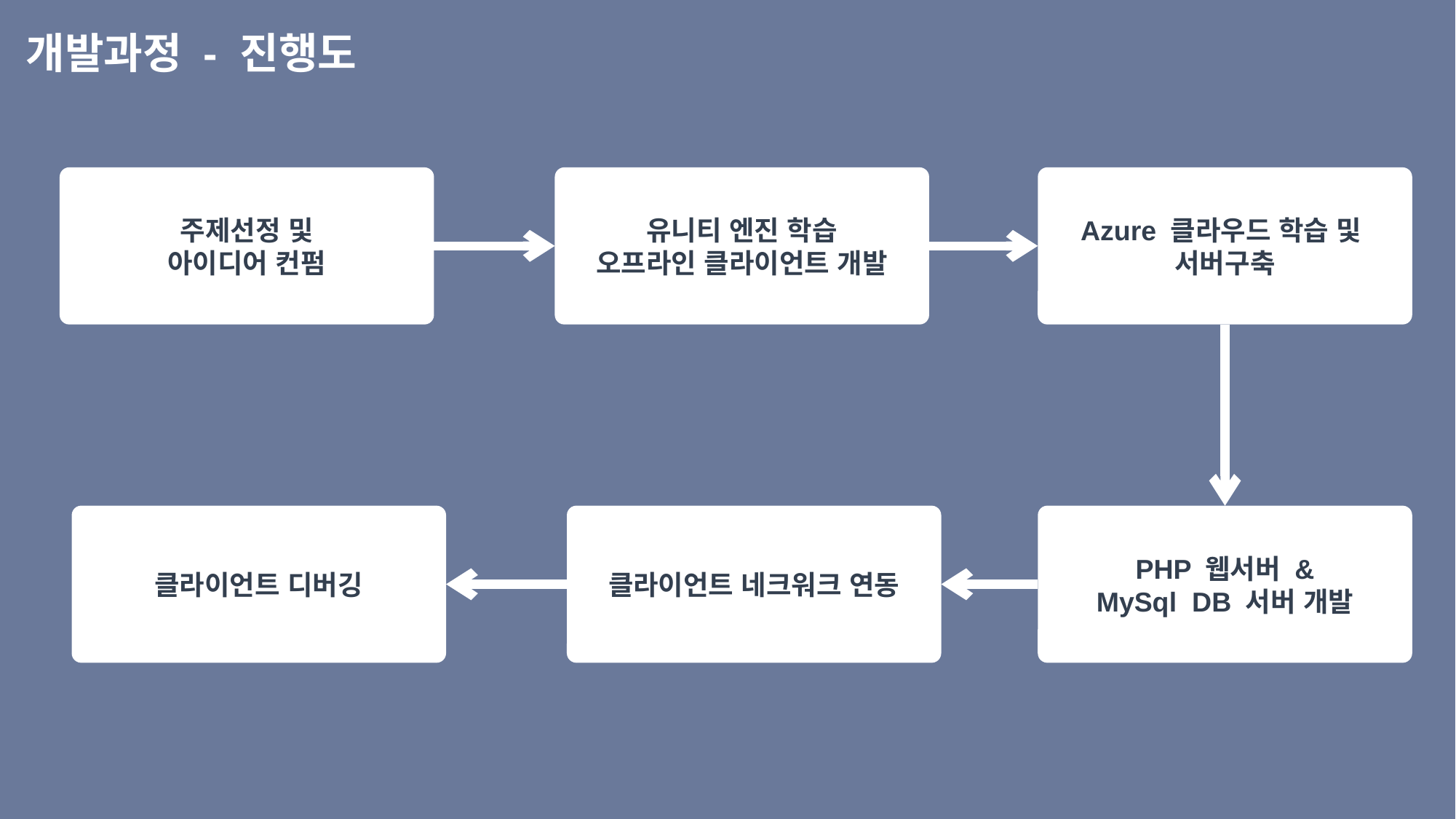

개발과정 - 진행도
주제선정 및
아이디어 컨펌
유니티 엔진 학습
오프라인 클라이언트 개발
Azure 클라우드 학습 및
서버구축
클라이언트 디버깅
클라이언트 네크워크 연동
PHP 웹서버 &
MySql  DB 서버 개발